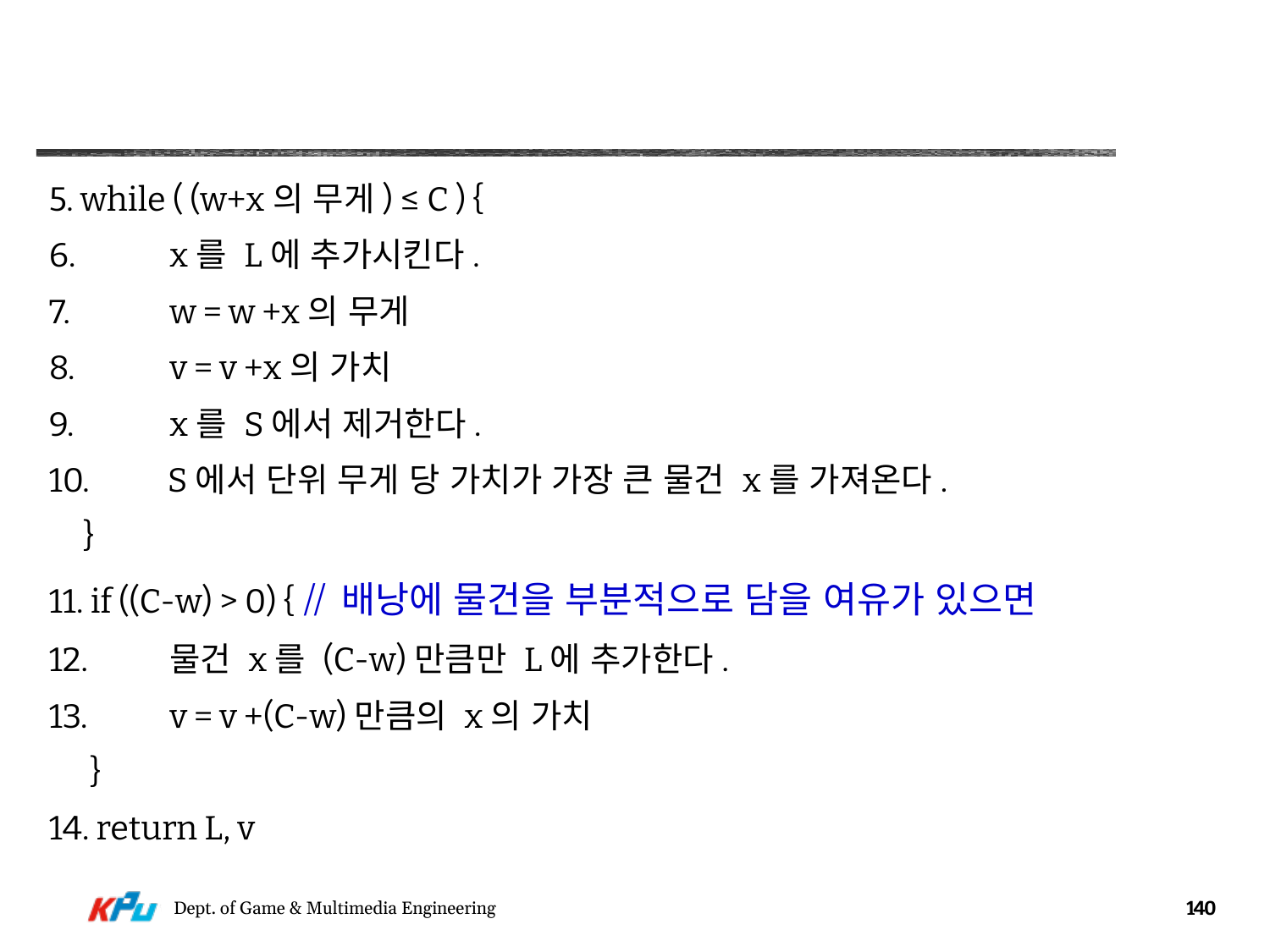

#
5. while ( (w+x의 무게) ≤ C ) {
6.      	x를 L에 추가시킨다.
7.       	w = w +x의 무게
8.        	v = v +x의 가치
9.        	x를 S에서 제거한다.
10.	S에서 단위 무게 당 가치가 가장 큰 물건 x를 가져온다.
     }
11. if ((C-w) > 0) { // 배낭에 물건을 부분적으로 담을 여유가 있으면
12. 	물건 x를 (C-w)만큼만 L에 추가한다.
13. 	v = v +(C-w)만큼의 x의 가치
      }
14. return L, v

Dept. of Game & Multimedia Engineering
140